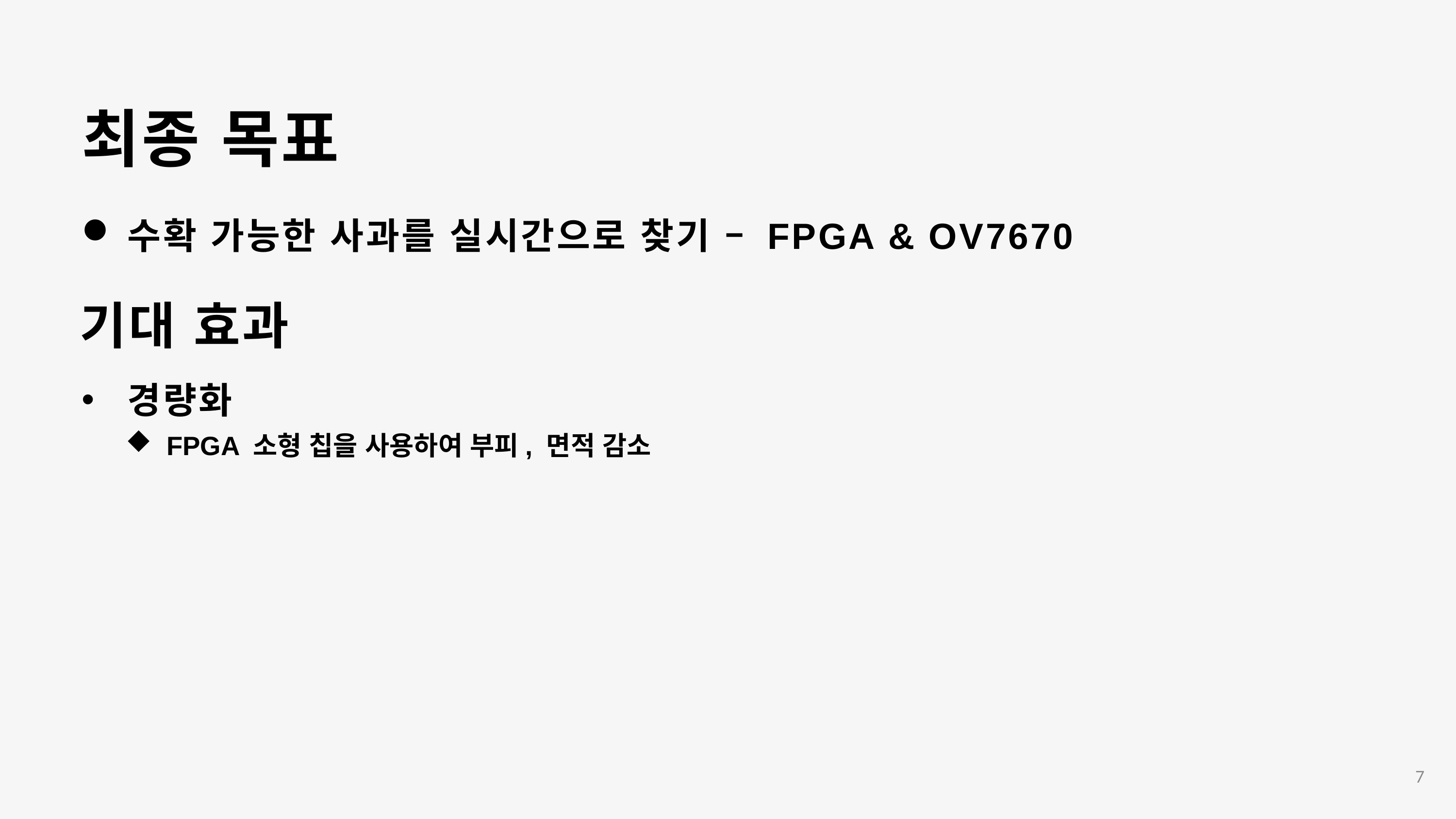

최종 목표
수확 가능한 사과를 실시간으로 찾기 – FPGA & OV7670
기대 효과
경량화
FPGA 소형 칩을 사용하여 부피, 면적 감소
7